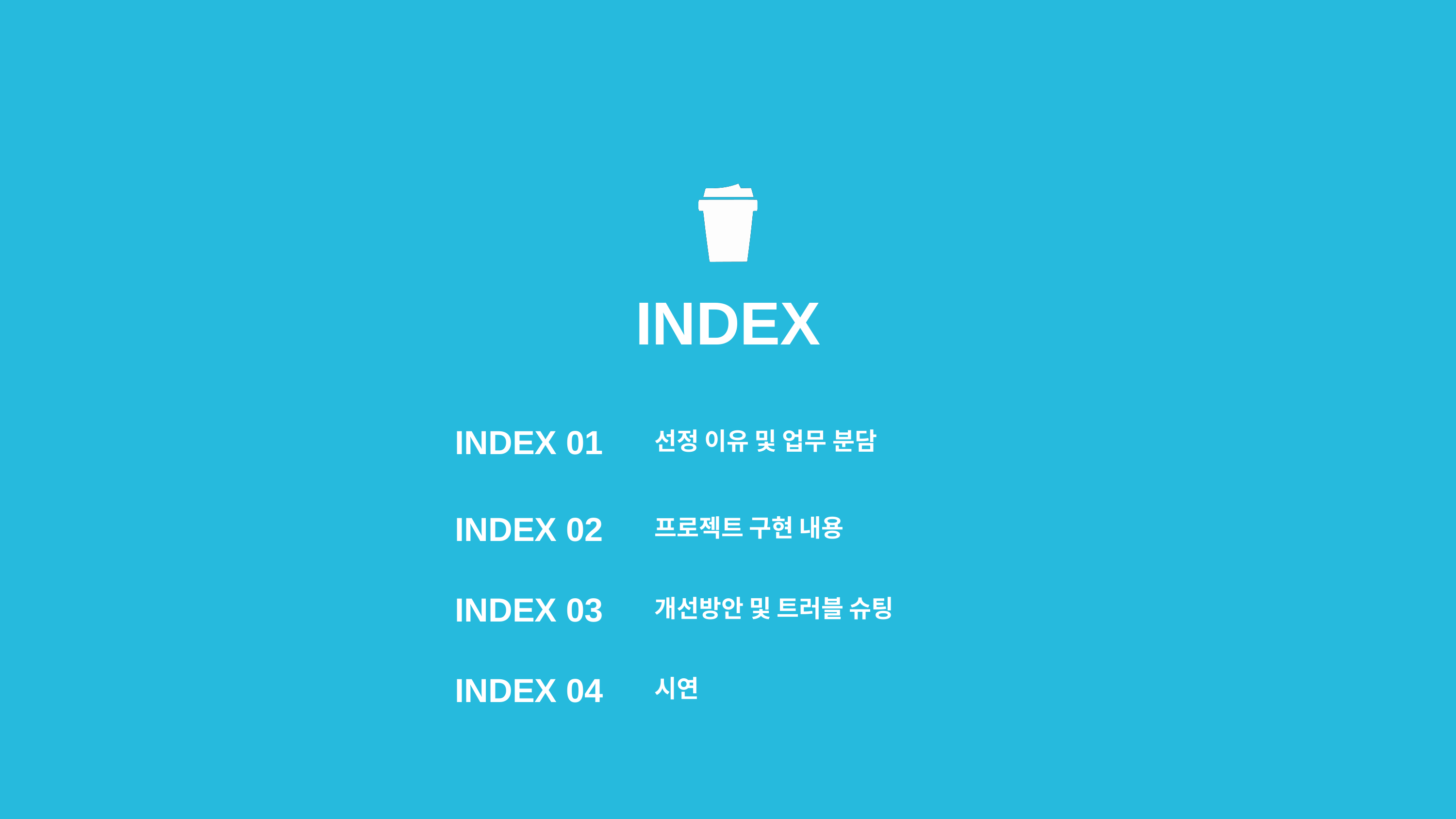

INDEX
INDEX 01
선정 이유 및 업무 분담
INDEX 02
프로젝트 구현 내용
INDEX 03
개선방안 및 트러블 슈팅
INDEX 04
시연